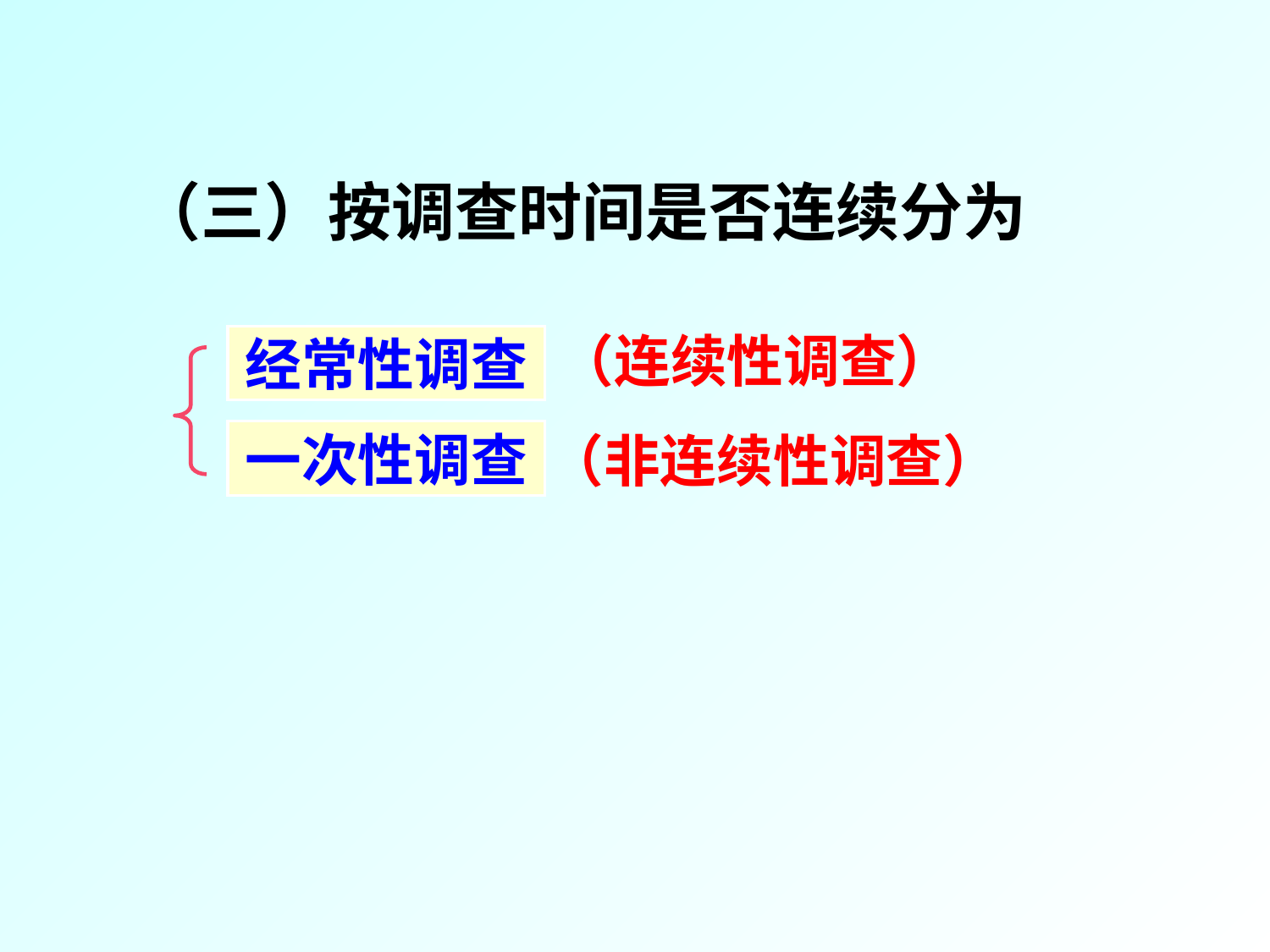

（三）按调查时间是否连续分为
（连续性调查）
经常性调查

一次性调查
（非连续性调查）